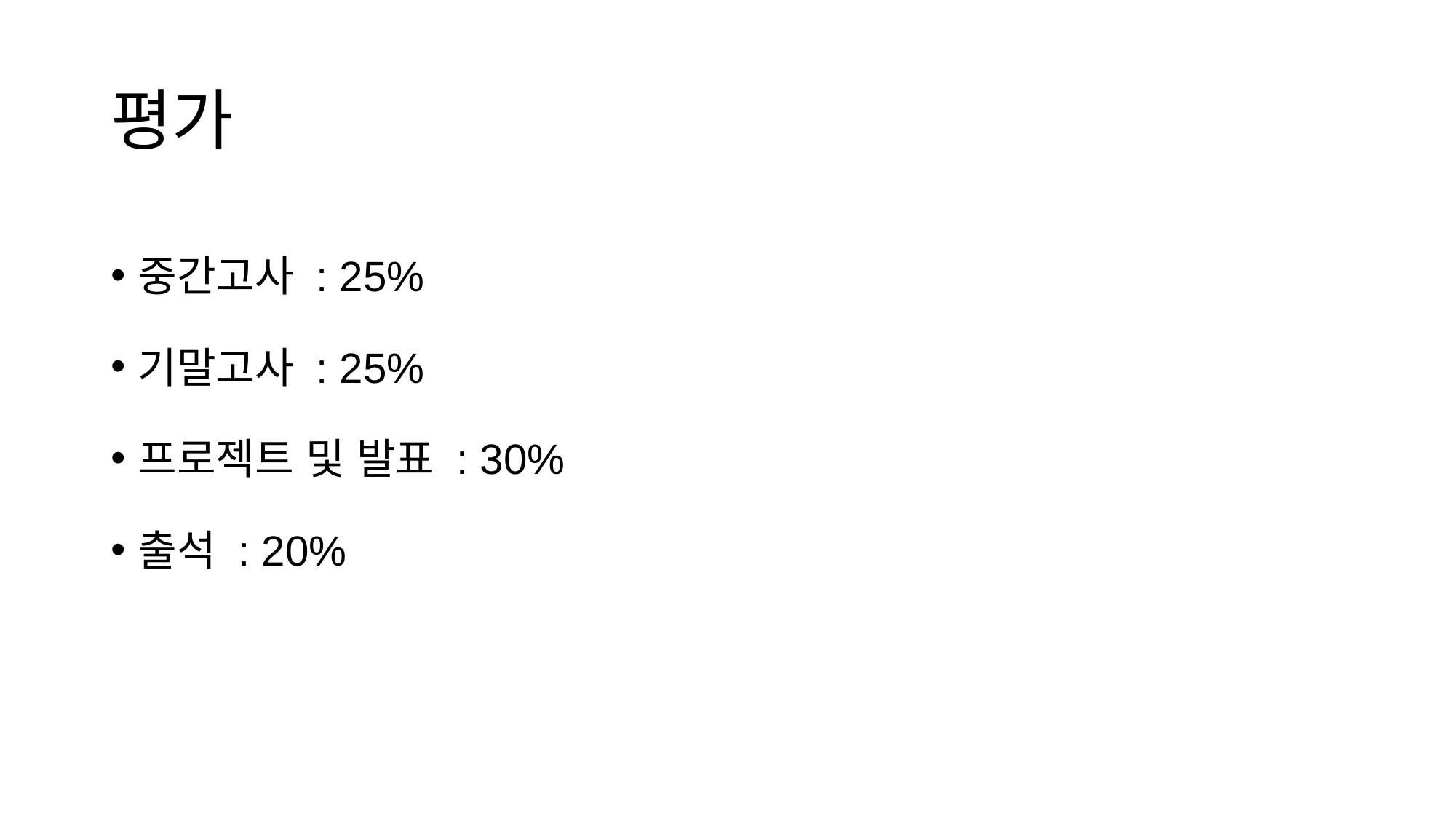

# 평가
중간고사 : 25%
기말고사 : 25%
프로젝트 및 발표 : 30%
출석 : 20%